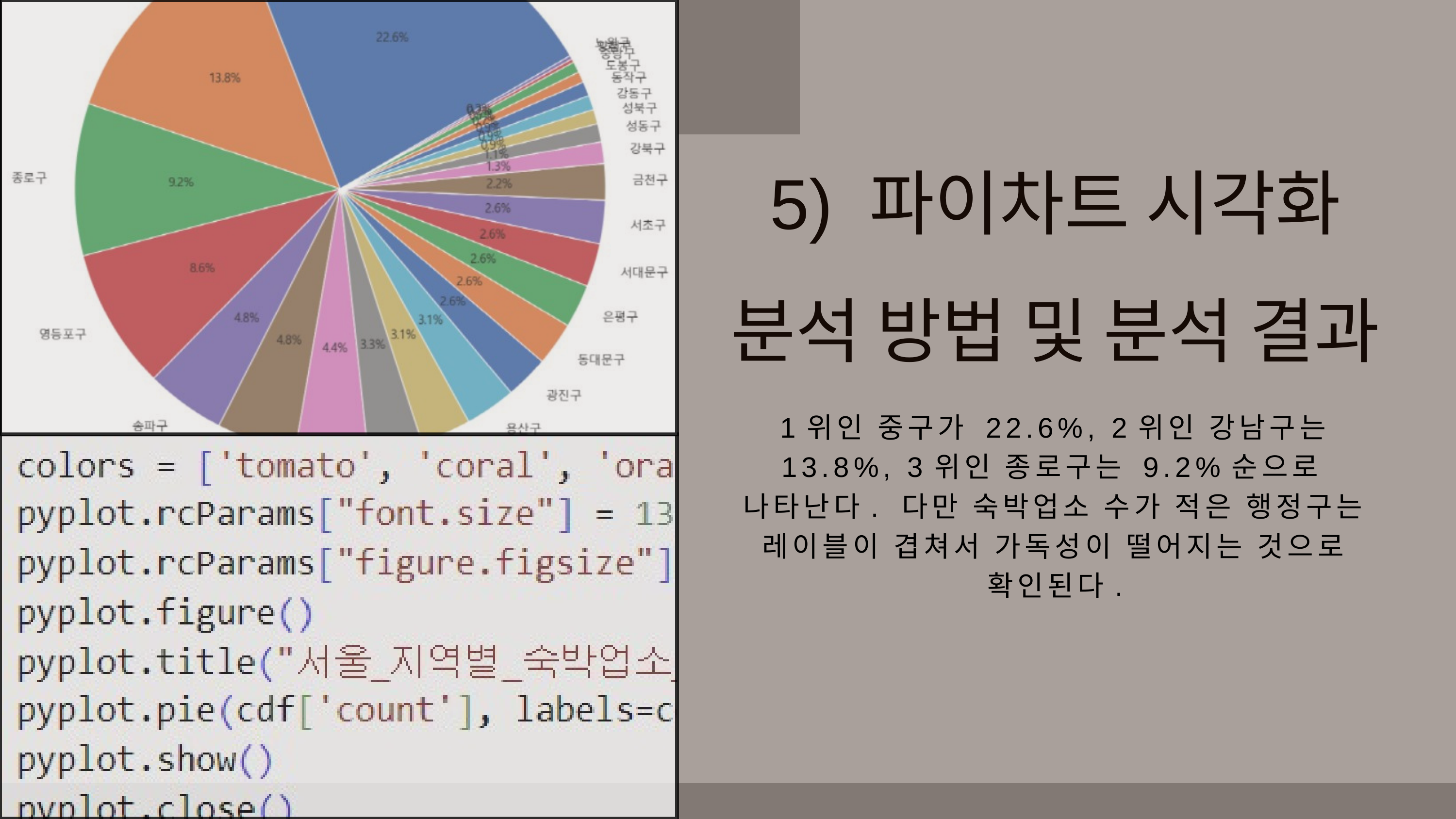

5) 파이차트 시각화
분석 방법 및 분석 결과
1위인 중구가 22.6%, 2위인 강남구는 13.8%, 3위인 종로구는 9.2%순으로
나타난다. 다만 숙박업소 수가 적은 행정구는 레이블이 겹쳐서 가독성이 떨어지는 것으로 확인된다.